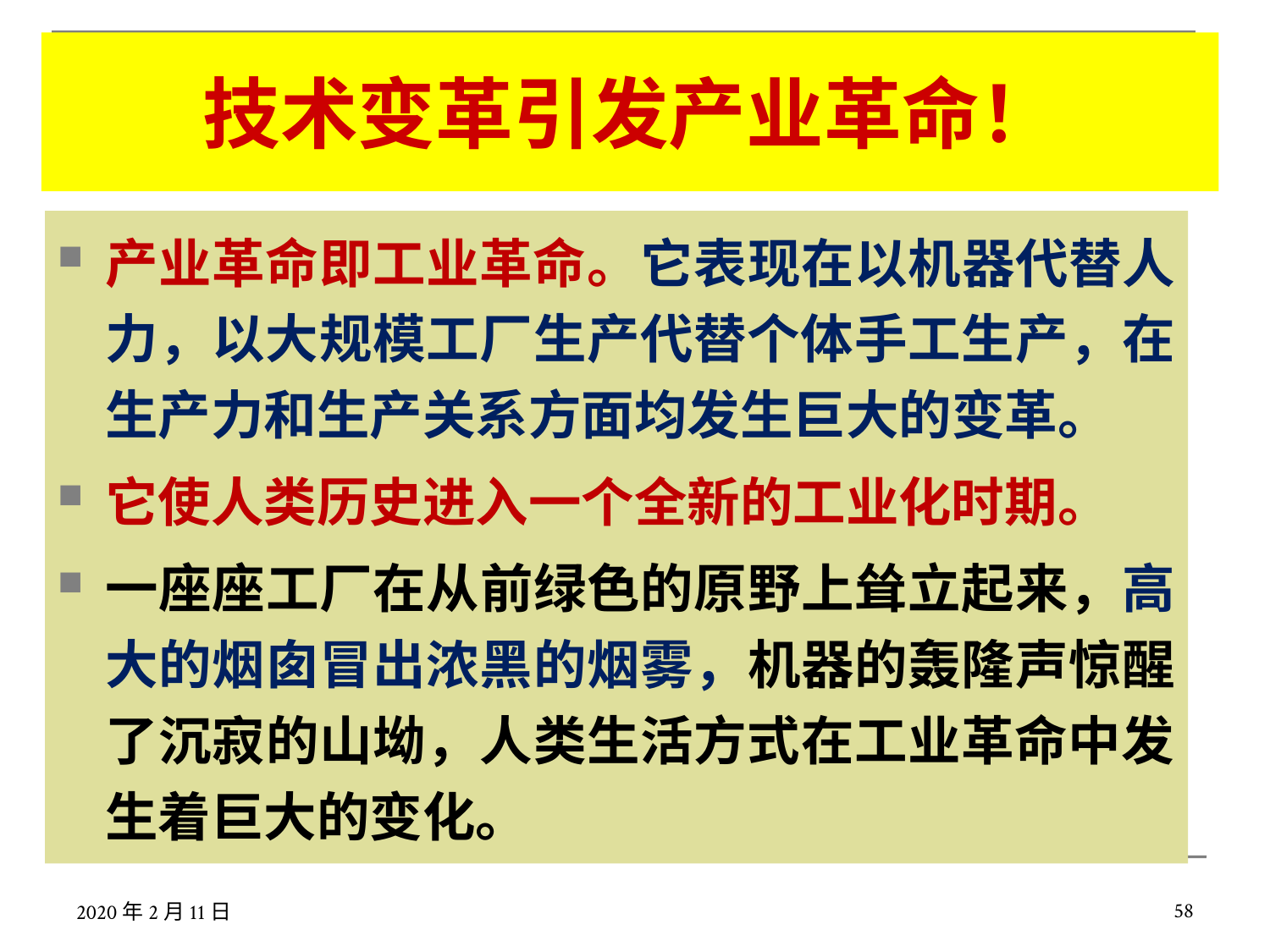

技术变革引发产业革命！
#
产业革命即工业革命。它表现在以机器代替人力，以大规模工厂生产代替个体手工生产，在生产力和生产关系方面均发生巨大的变革。
它使人类历史进入一个全新的工业化时期。
一座座工厂在从前绿色的原野上耸立起来，高大的烟囱冒出浓黑的烟雾，机器的轰隆声惊醒了沉寂的山坳，人类生活方式在工业革命中发生着巨大的变化。
2020年2月11日
58